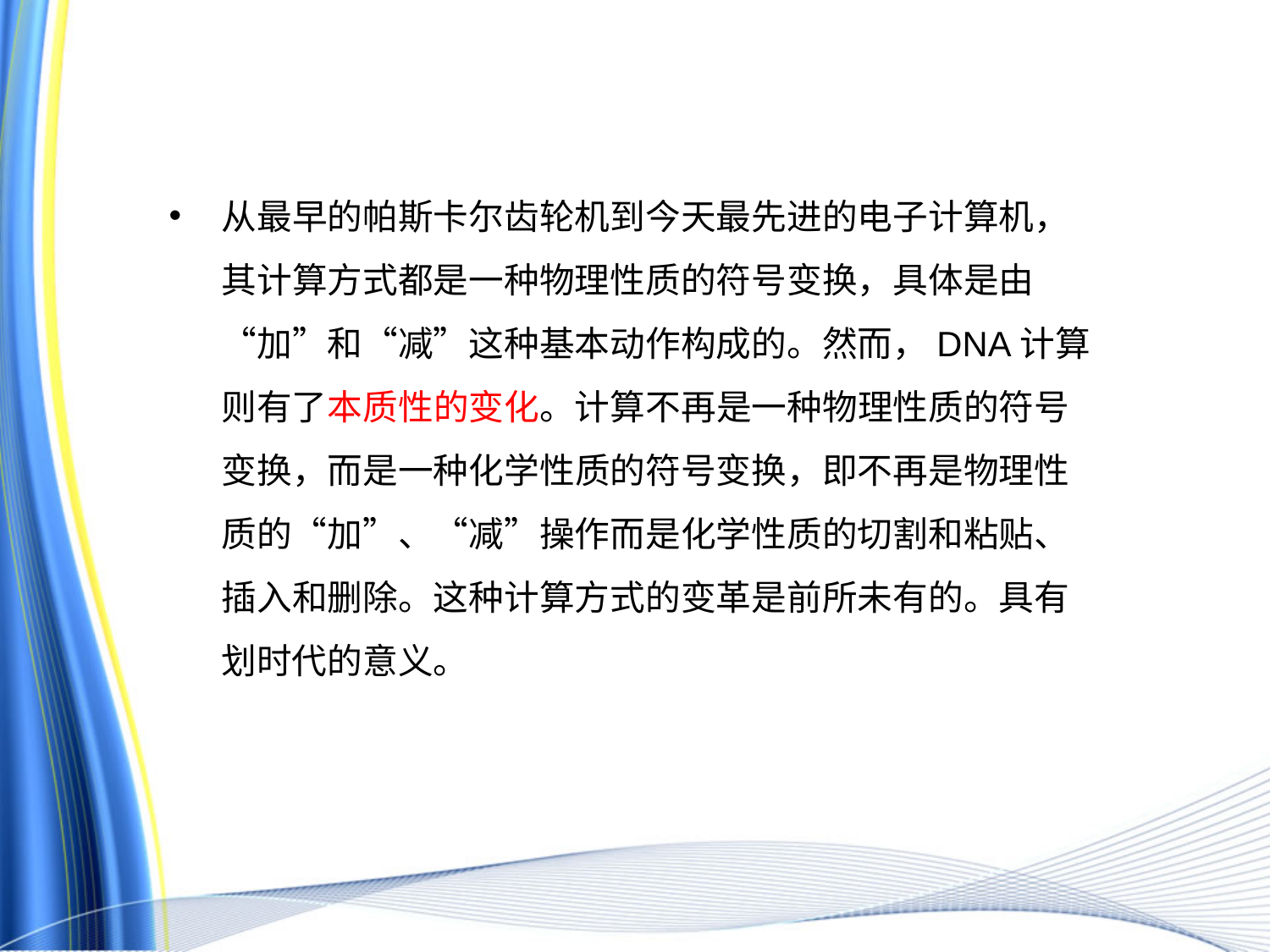

从最早的帕斯卡尔齿轮机到今天最先进的电子计算机，其计算方式都是一种物理性质的符号变换，具体是由“加”和“减”这种基本动作构成的。然而，DNA计算则有了本质性的变化。计算不再是一种物理性质的符号变换，而是一种化学性质的符号变换，即不再是物理性质的“加”、“减”操作而是化学性质的切割和粘贴、插入和删除。这种计算方式的变革是前所未有的。具有划时代的意义。